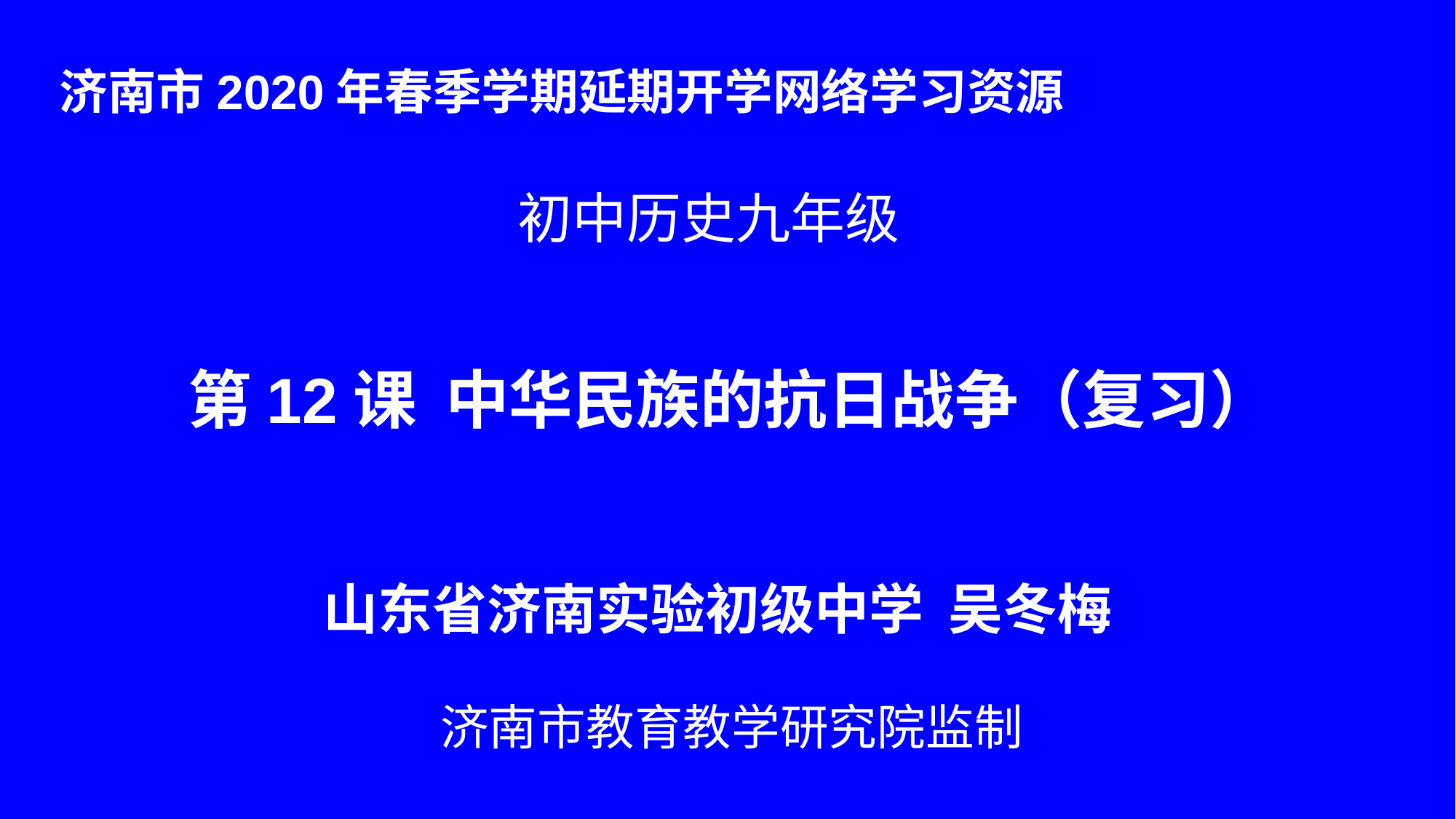

济南市2020年春季学期延期开学网络学习资源
初中历史九年级
第12课  中华民族的抗日战争（复习）
山东省济南实验初级中学  吴冬梅
济南市教育教学研究院监制